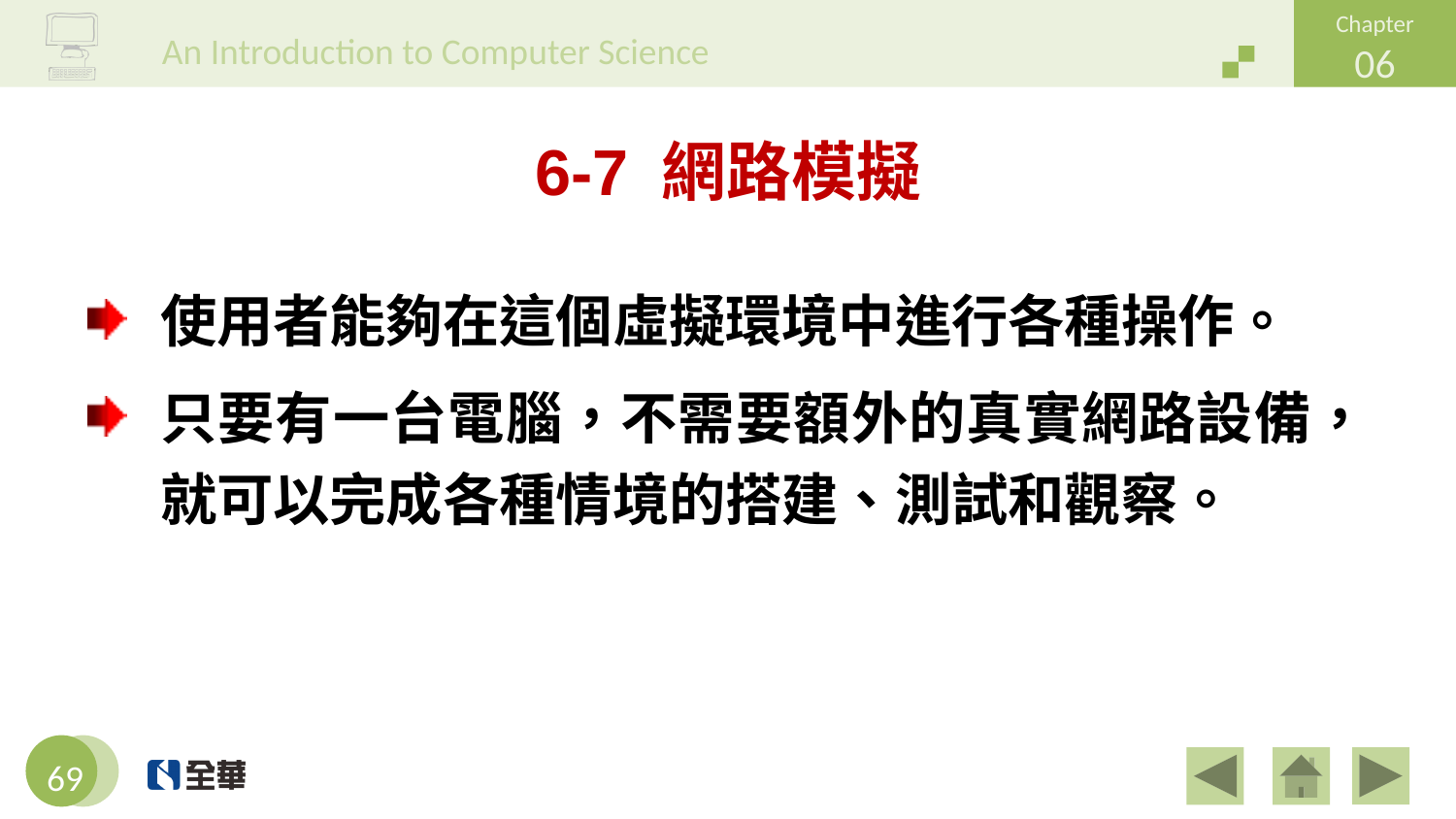

# 6-7 網路模擬
使用者能夠在這個虛擬環境中進行各種操作。
只要有一台電腦，不需要額外的真實網路設備，就可以完成各種情境的搭建、測試和觀察。